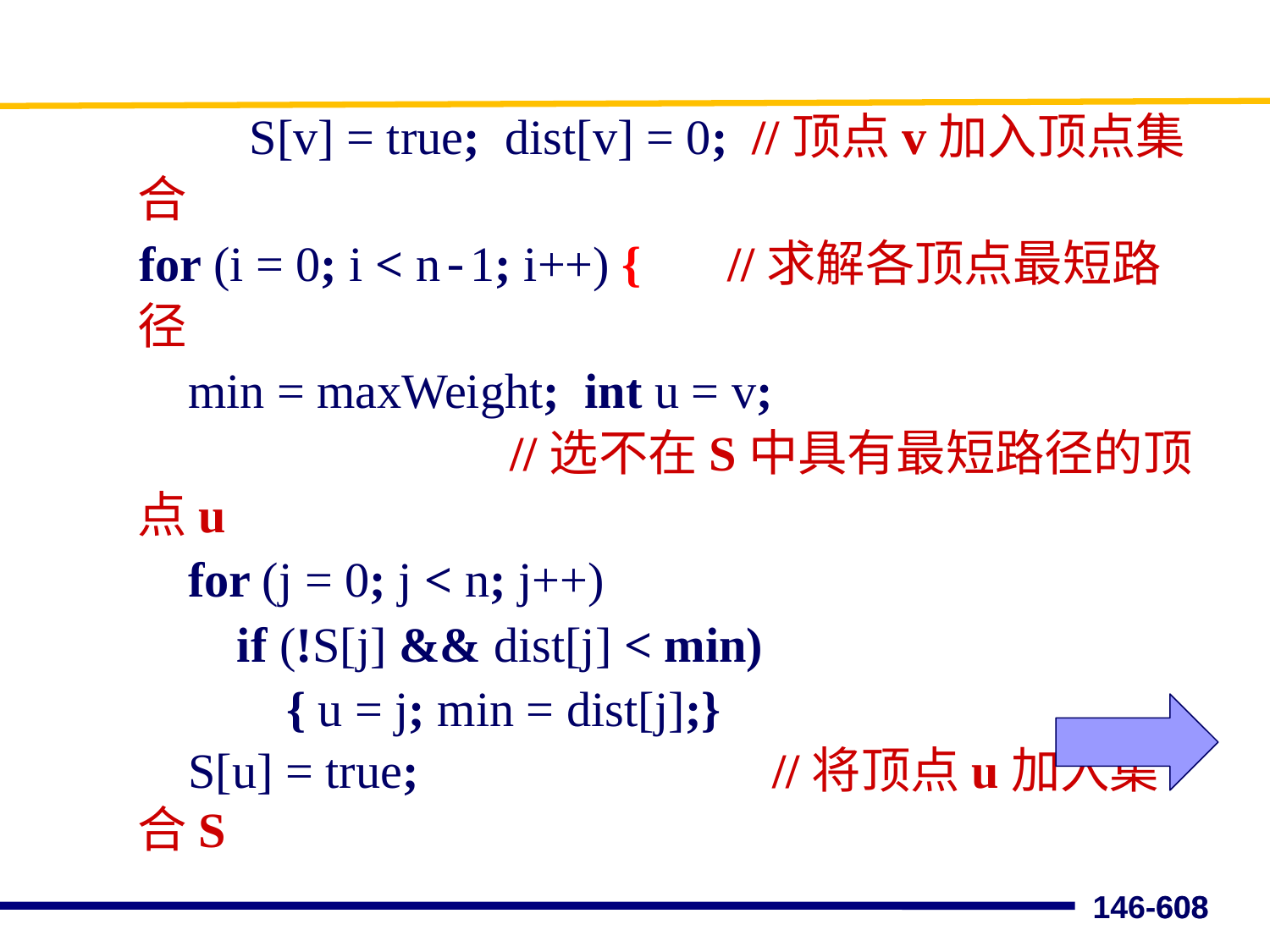

S[v] = true;  dist[v] = 0;  //顶点v加入顶点集合
    for (i = 0; i < n-1; i++) {       //求解各顶点最短路径
        min = maxWeight;  int u = v; 				                    //选不在S中具有最短路径的顶点u
        for (j = 0; j < n; j++)
            if (!S[j] && dist[j] < min)
                { u = j; min = dist[j];}
        S[u] = true;	               	//将顶点u加入集合S

608
146-608